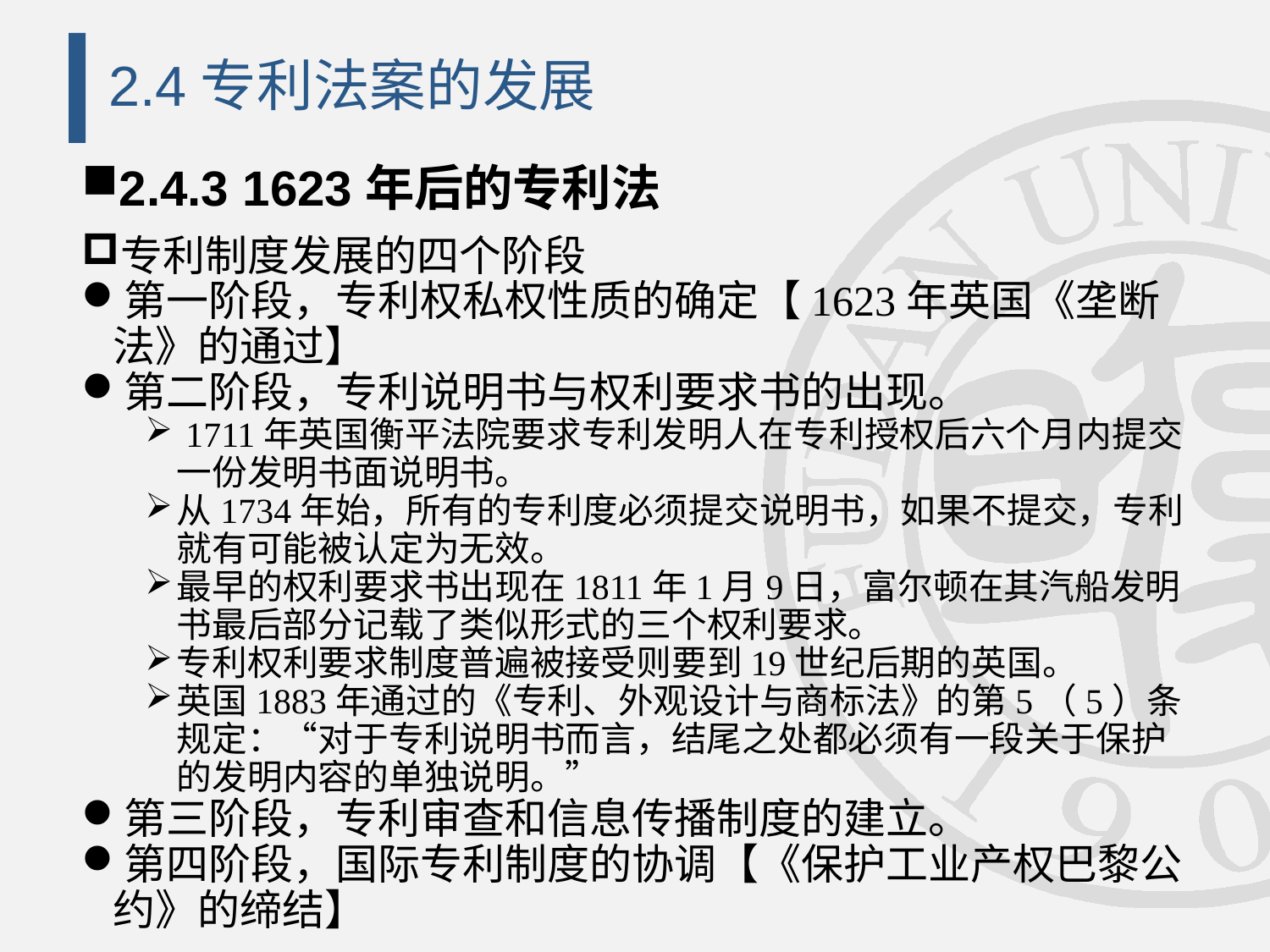

# 2.4专利法案的发展
2.4.3 1623年后的专利法
专利制度发展的四个阶段
第一阶段，专利权私权性质的确定【1623年英国《垄断法》的通过】
第二阶段，专利说明书与权利要求书的出现。
 1711年英国衡平法院要求专利发明人在专利授权后六个月内提交一份发明书面说明书。
从1734年始，所有的专利度必须提交说明书，如果不提交，专利就有可能被认定为无效。
最早的权利要求书出现在1811年1月9日，富尔顿在其汽船发明书最后部分记载了类似形式的三个权利要求。
专利权利要求制度普遍被接受则要到19世纪后期的英国。
英国1883年通过的《专利、外观设计与商标法》的第5（5）条规定：“对于专利说明书而言，结尾之处都必须有一段关于保护的发明内容的单独说明。”
第三阶段，专利审查和信息传播制度的建立。
第四阶段，国际专利制度的协调【《保护工业产权巴黎公约》的缔结】